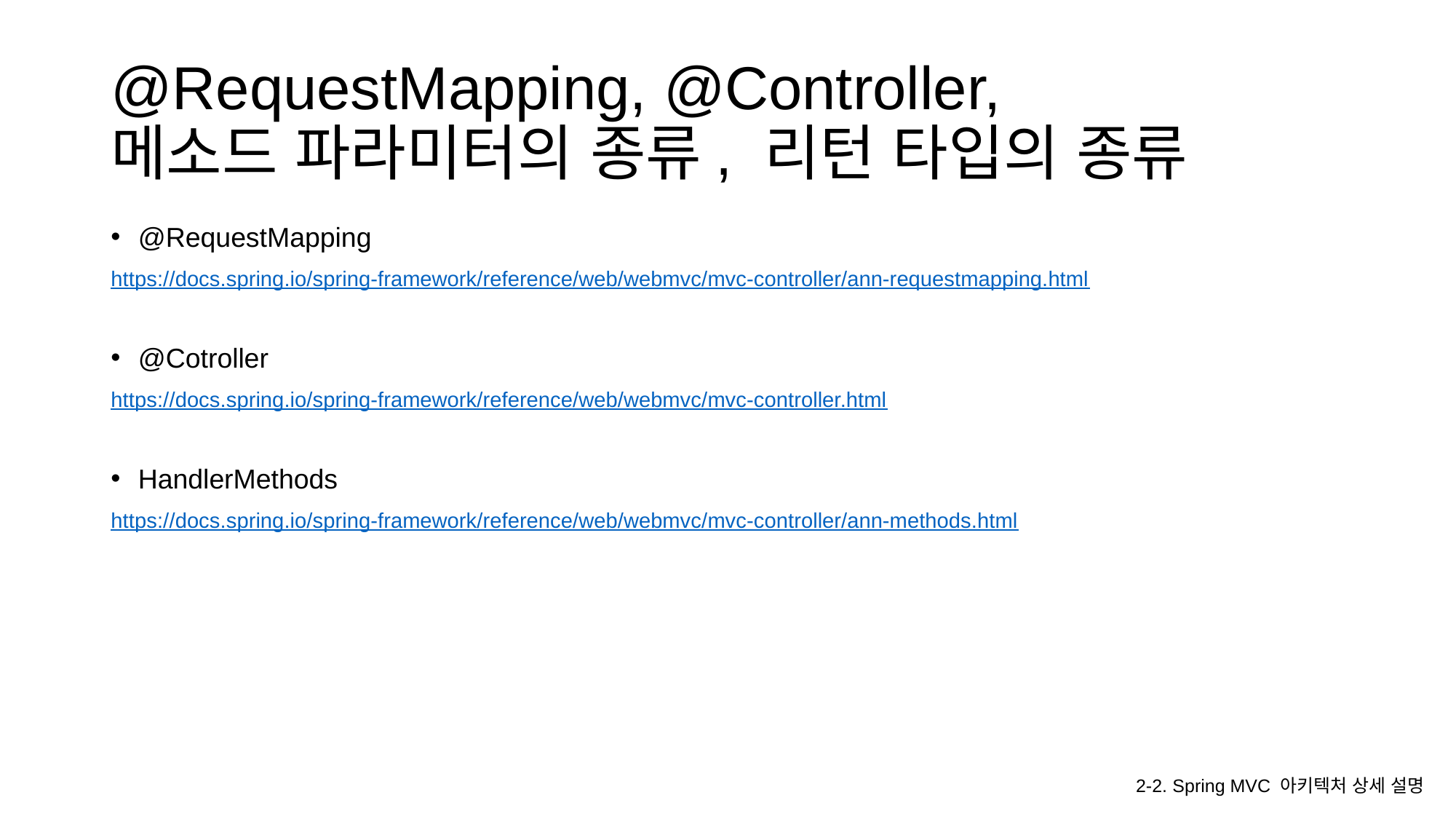

# @RequestMapping, @Controller, 메소드 파라미터의 종류, 리턴 타입의 종류
@RequestMapping
https://docs.spring.io/spring-framework/reference/web/webmvc/mvc-controller/ann-requestmapping.html

@Cotroller
https://docs.spring.io/spring-framework/reference/web/webmvc/mvc-controller.html

HandlerMethods
https://docs.spring.io/spring-framework/reference/web/webmvc/mvc-controller/ann-methods.html

2-2. Spring MVC 아키텍처 상세 설명